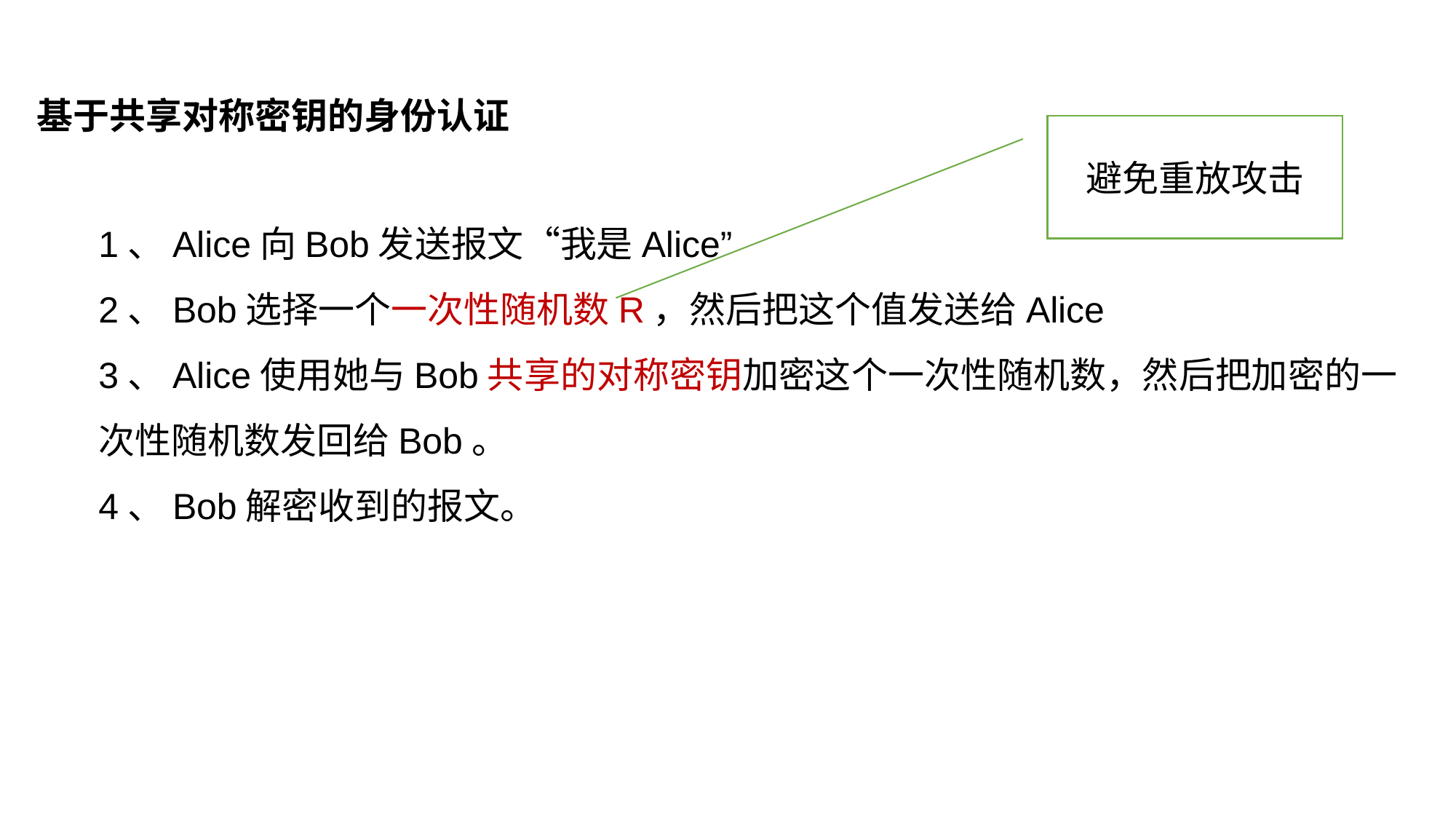

基于共享对称密钥的身份认证
避免重放攻击
1、Alice向Bob发送报文“我是Alice”
2、Bob选择一个一次性随机数R，然后把这个值发送给Alice
3、Alice使用她与Bob共享的对称密钥加密这个一次性随机数，然后把加密的一次性随机数发回给Bob。
4、Bob解密收到的报文。